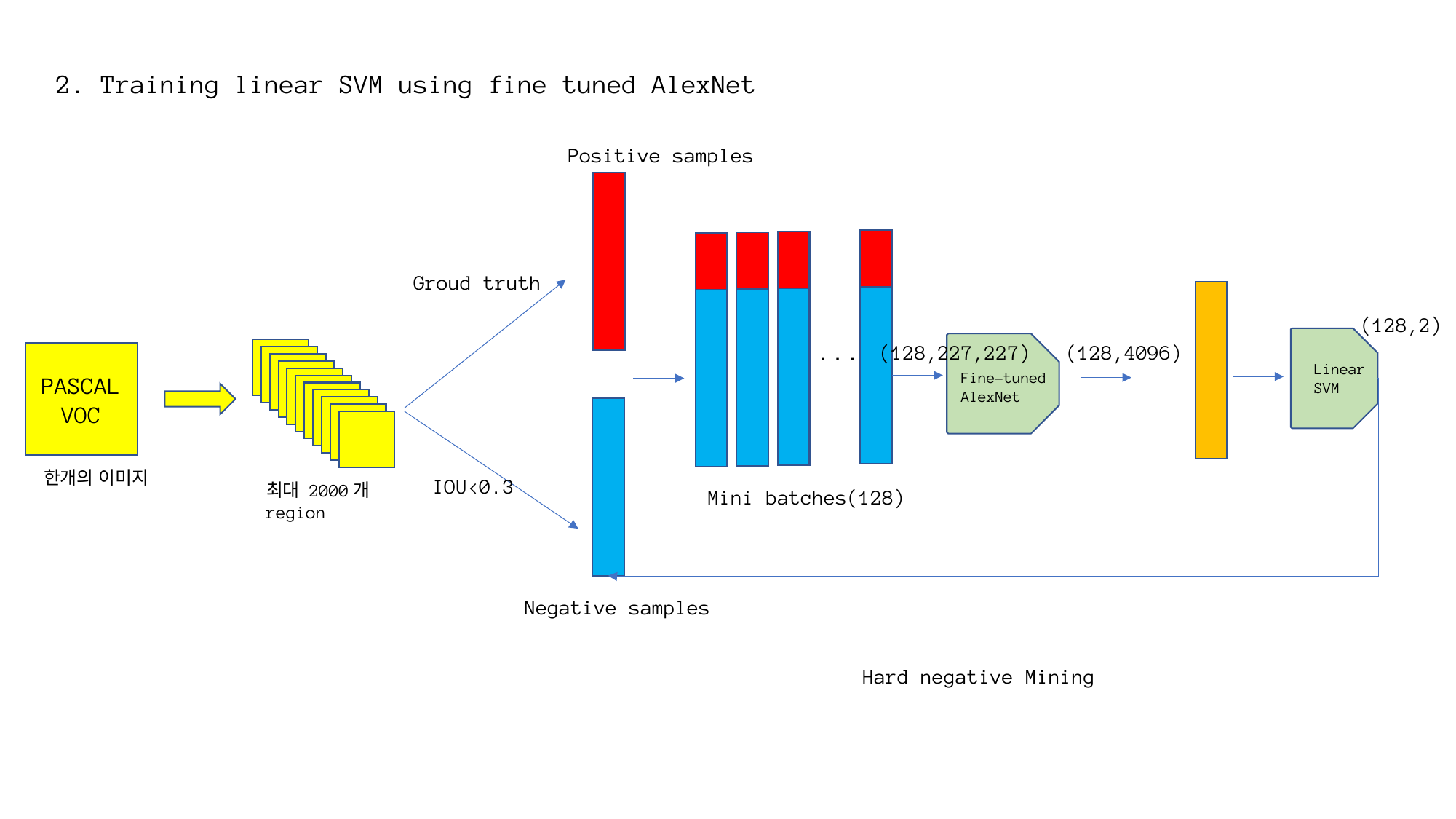

2. Training linear SVM using fine tuned AlexNet
Positive samples

Groud truth

(128,2)

...
(128,4096)
(128,227,227)

PASCAL
VOC

Linear
SVM

Fine-tuned
AlexNet

한개의 이미지
IOU<0.3
최대 2000개
region
Mini batches(128)
Negative samples
Hard negative Mining